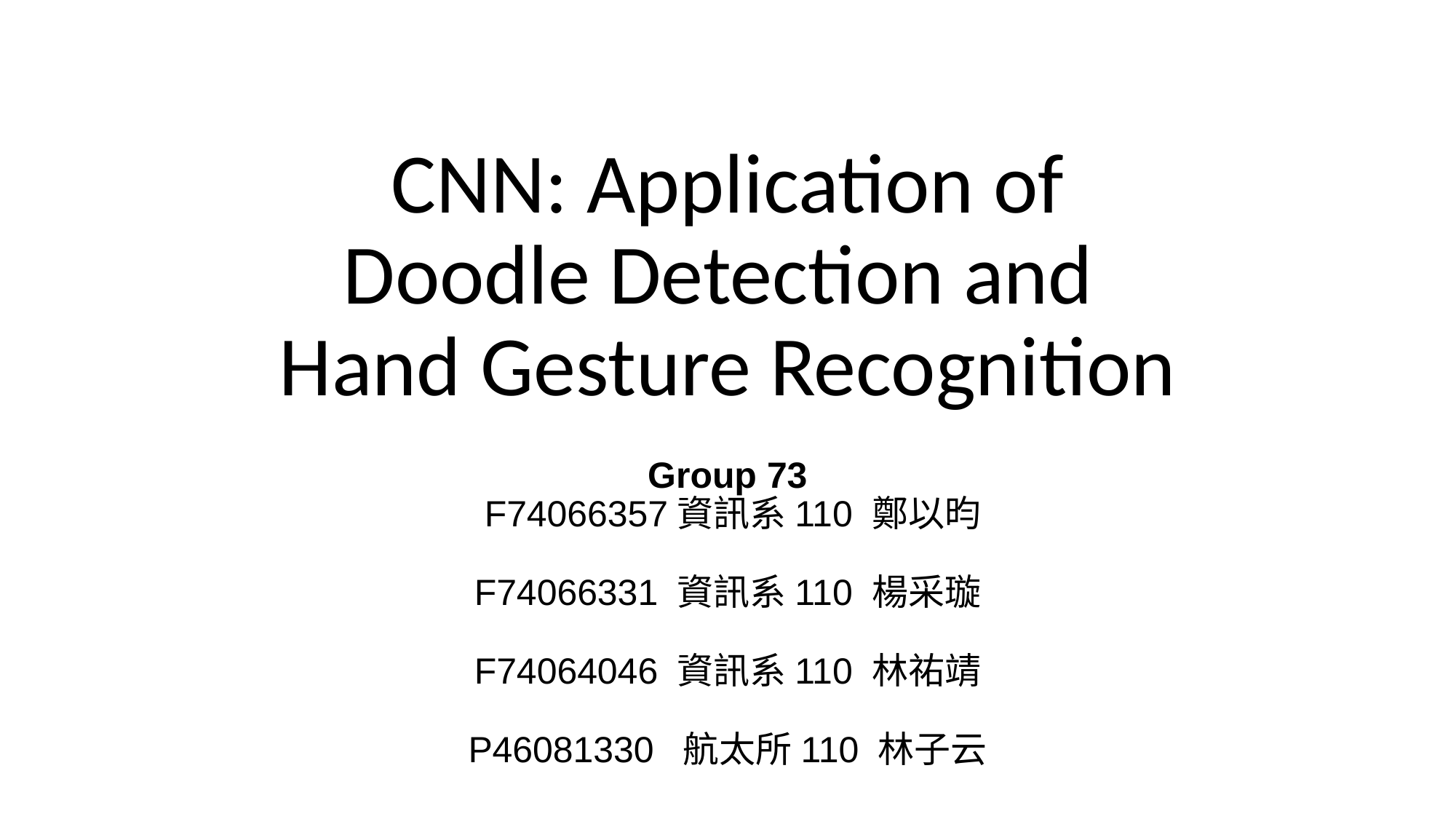

# CNN: Application of Doodle Detection and Hand Gesture Recognition
Group 73
 F74066357資訊系110 鄭以昀

F74066331 資訊系110 楊采璇

F74064046 資訊系110 林祐靖

P46081330  航太所110 林子云